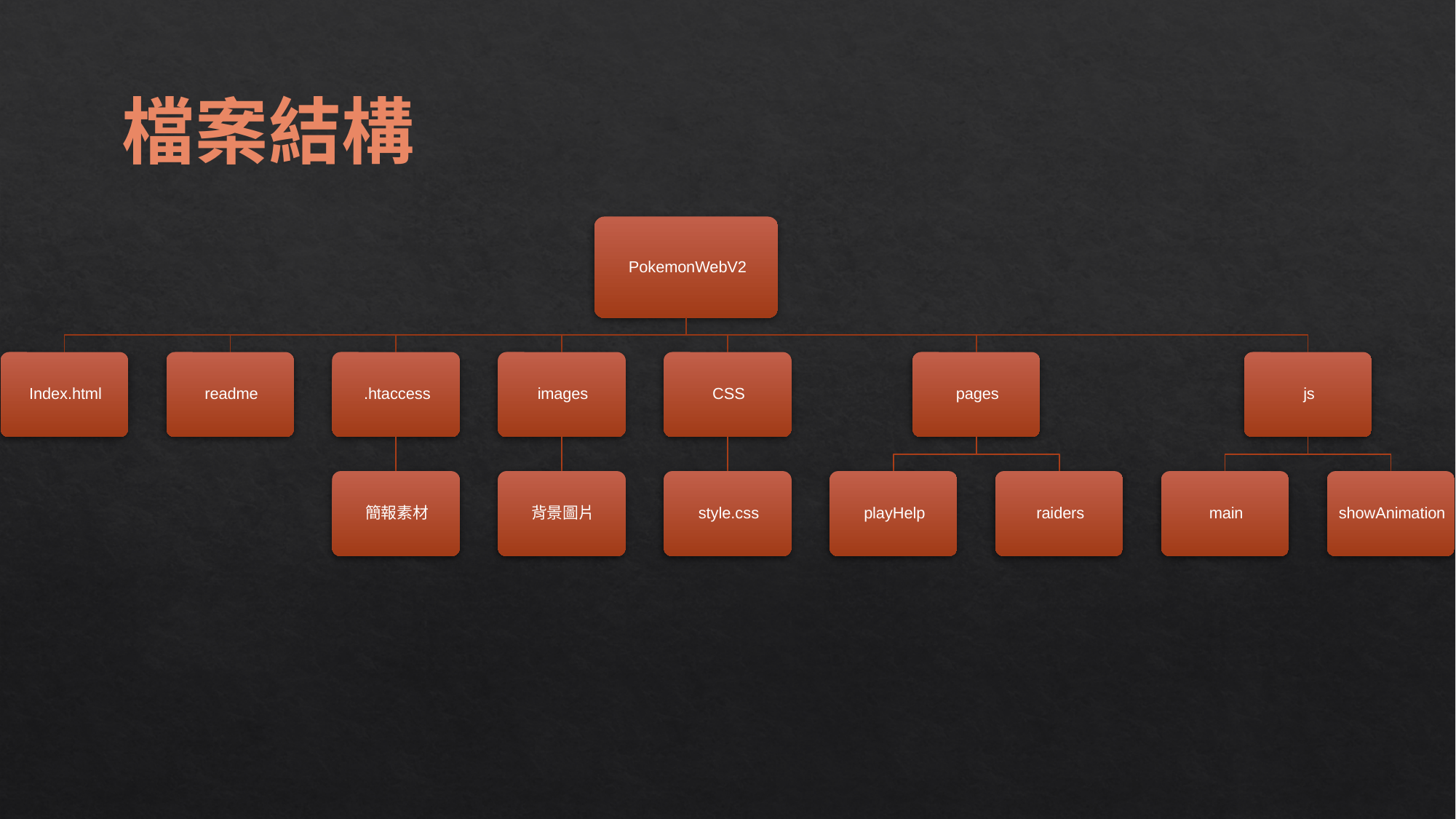

PokemonWebV2
Index.html
readme
.htaccess
簡報素材
images
背景圖片
CSS
style.css
pages
playHelp
raiders
js
main
showAnimation
檔案結構